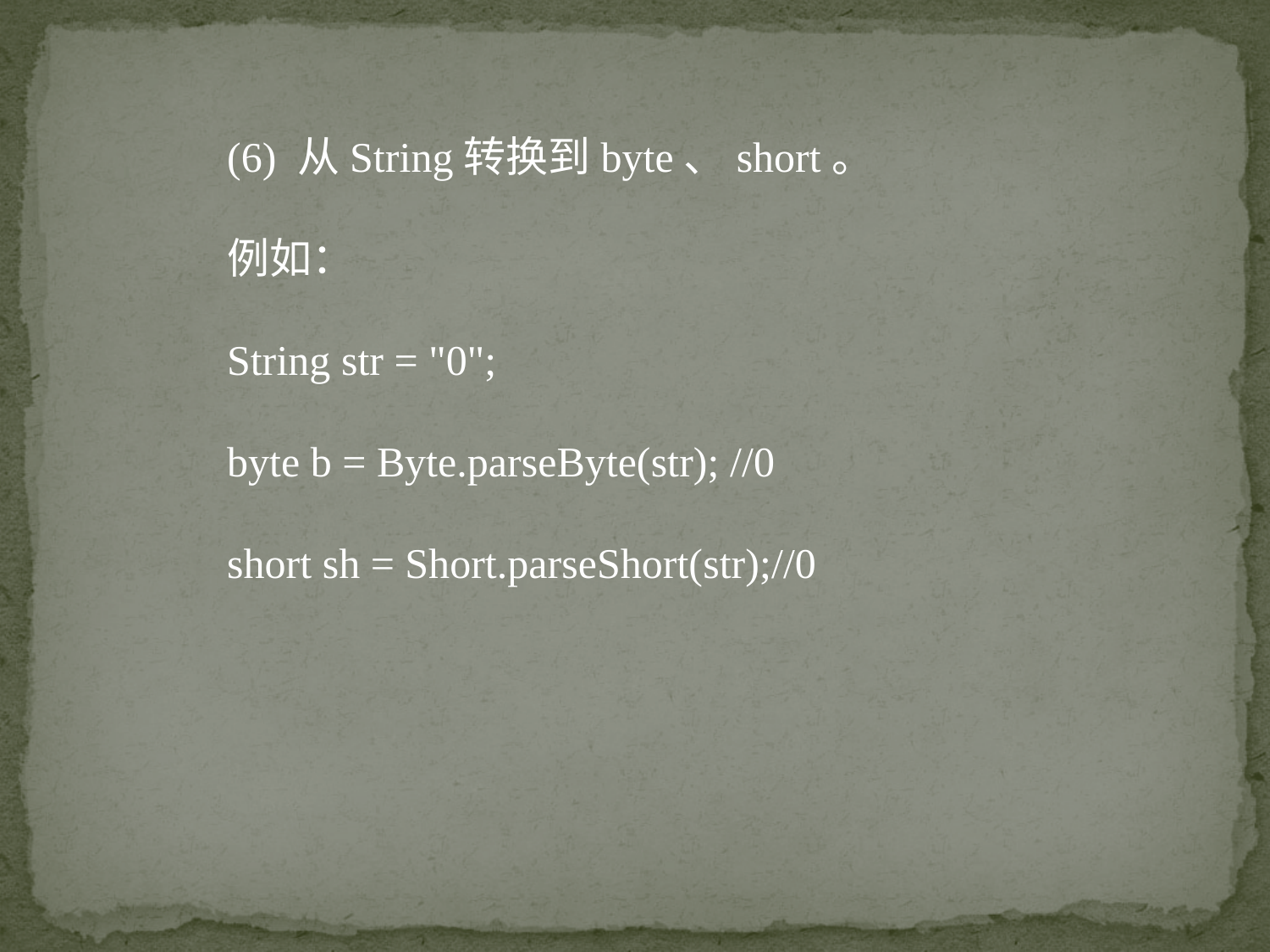

(6) 从String转换到byte、short。
例如：
String str = "0";
byte b = Byte.parseByte(str); //0
short sh = Short.parseShort(str);//0